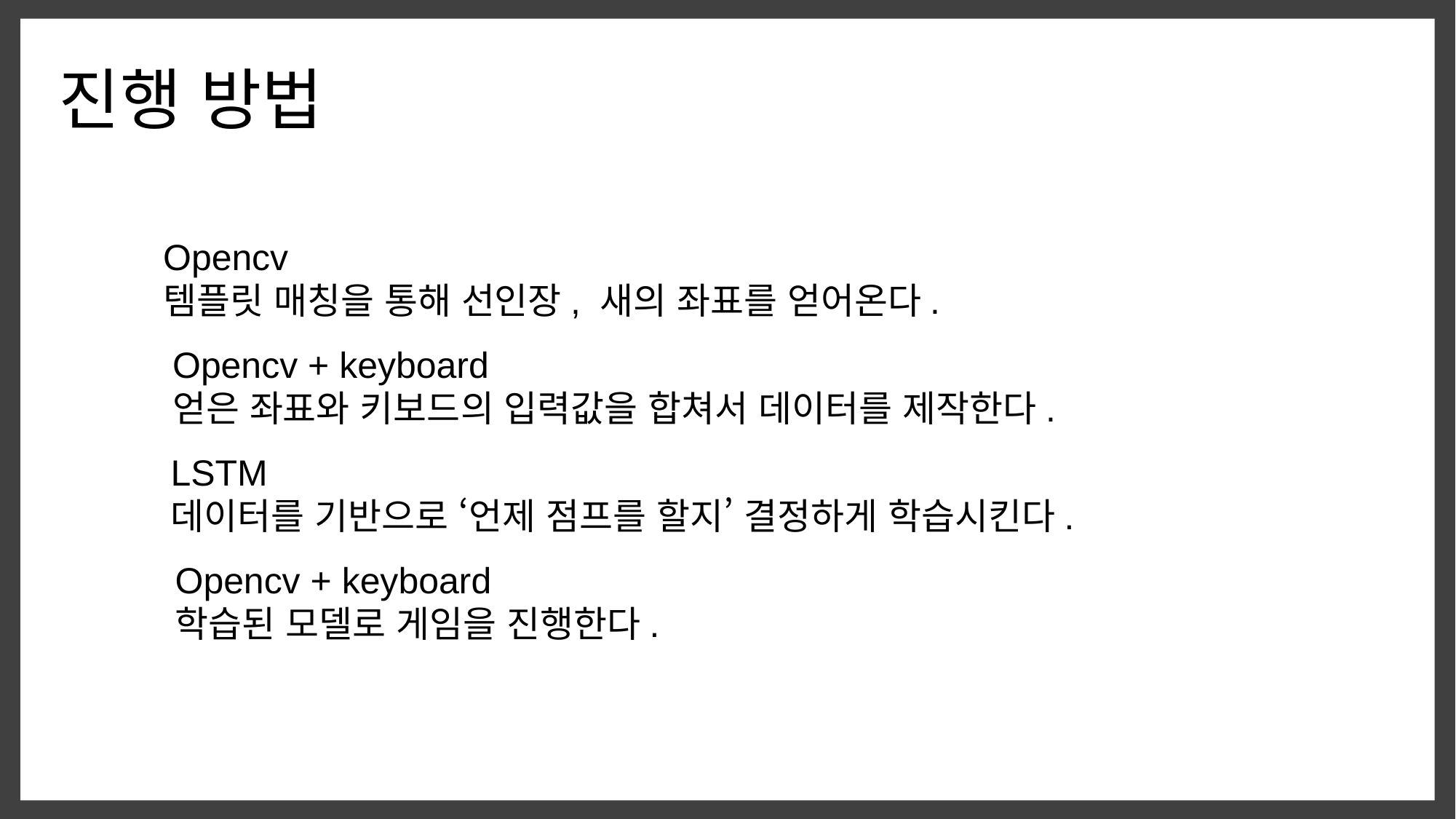

진행 방법
Opencv
템플릿 매칭을 통해 선인장, 새의 좌표를 얻어온다.
Opencv + keyboard
얻은 좌표와 키보드의 입력값을 합쳐서 데이터를 제작한다.
LSTM
데이터를 기반으로 ‘언제 점프를 할지’ 결정하게 학습시킨다.
Opencv + keyboard
학습된 모델로 게임을 진행한다.